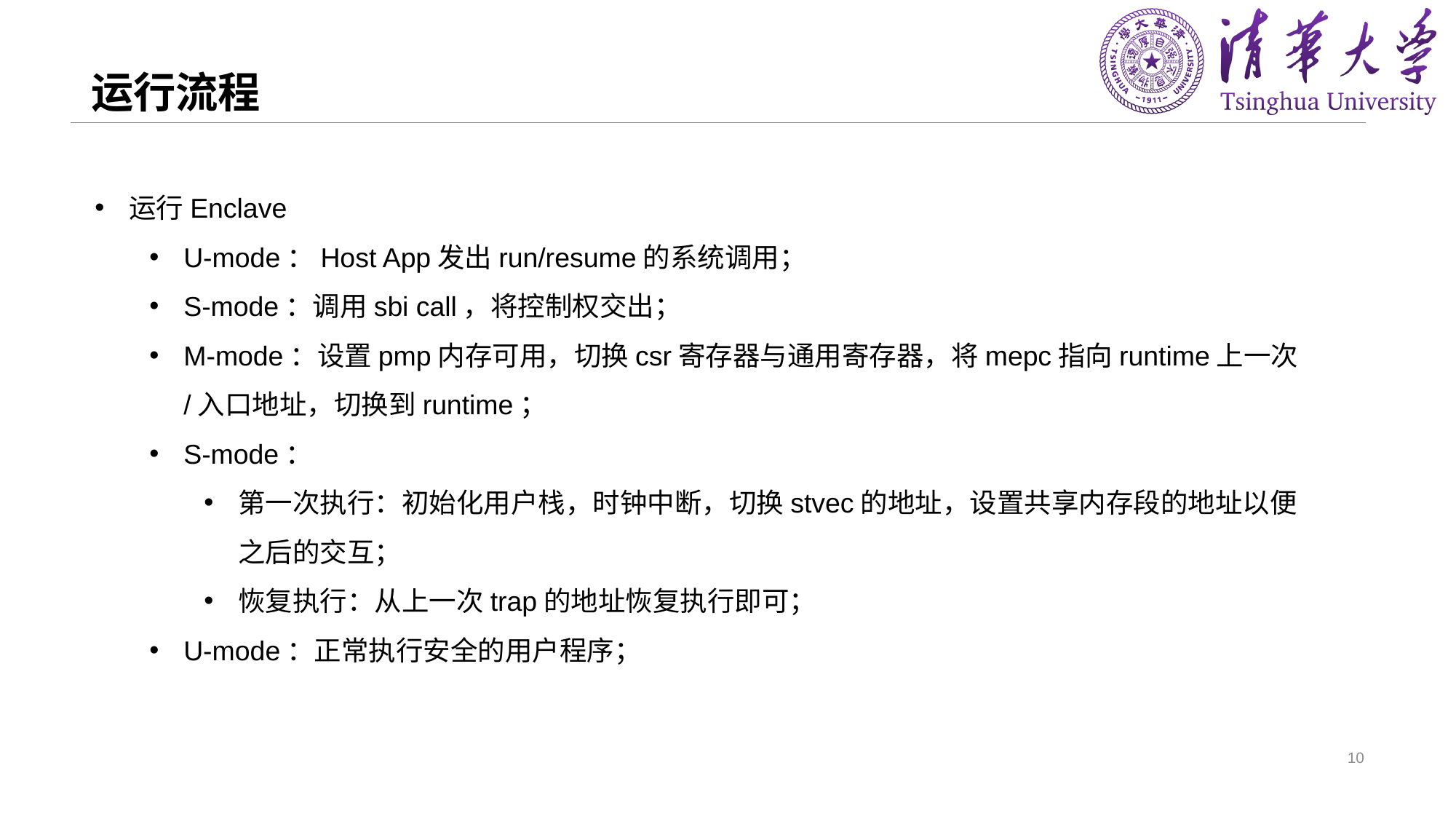

# 运行流程
运行Enclave
U-mode：Host App发出run/resume的系统调用；
S-mode：调用sbi call，将控制权交出；
M-mode：设置pmp内存可用，切换csr寄存器与通用寄存器，将mepc指向runtime上一次/入口地址，切换到runtime；
S-mode：
第一次执行：初始化用户栈，时钟中断，切换stvec的地址，设置共享内存段的地址以便之后的交互；
恢复执行：从上一次trap的地址恢复执行即可；
U-mode：正常执行安全的用户程序；
10